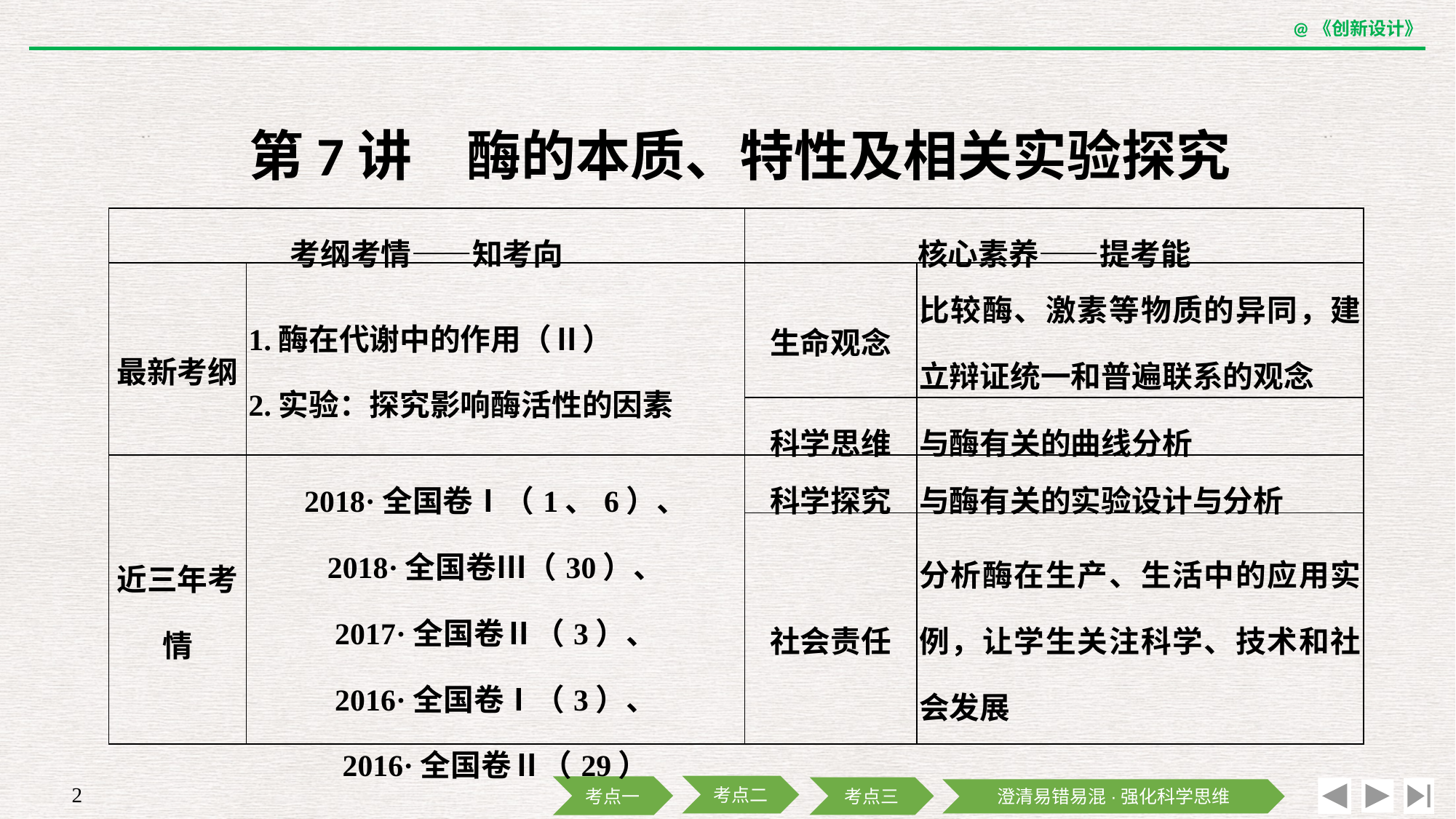

第7讲　酶的本质、特性及相关实验探究
| 考纲考情——知考向 |  | 核心素养——提考能 |  |
| --- | --- | --- | --- |
| 最新考纲 | 1.酶在代谢中的作用（Ⅱ） 2.实验：探究影响酶活性的因素 | 生命观念 | 比较酶、激素等物质的异同，建立辩证统一和普遍联系的观念 |
|  |  | 科学思维 | 与酶有关的曲线分析 |
| 近三年考情 | 2018·全国卷Ⅰ（1、6）、 2018·全国卷Ⅲ（30）、 2017·全国卷Ⅱ（3）、 2016·全国卷Ⅰ（3）、 2016·全国卷Ⅱ（29） | 科学探究 | 与酶有关的实验设计与分析 |
|  |  | 社会责任 | 分析酶在生产、生活中的应用实例，让学生关注科学、技术和社会发展 |